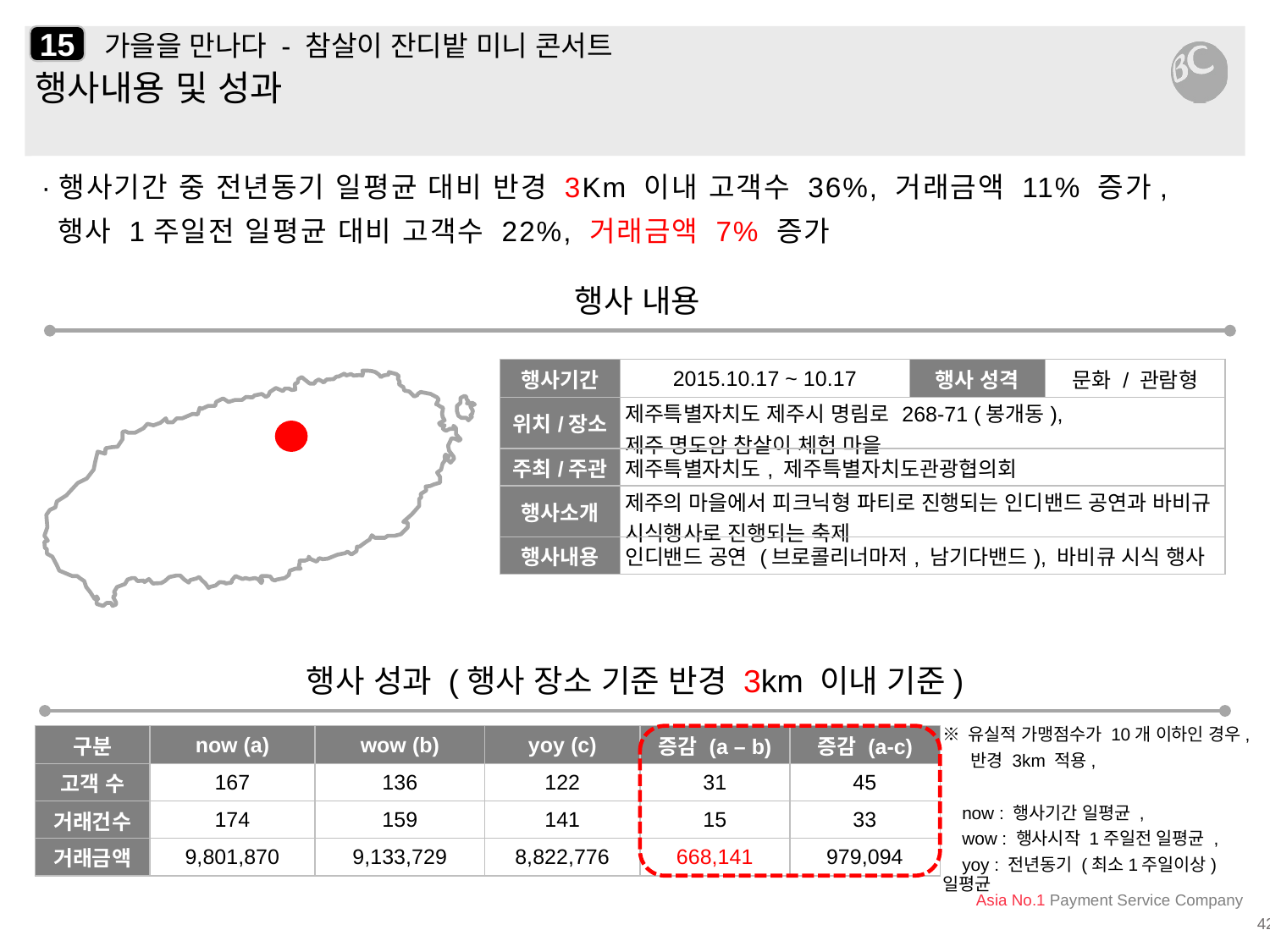

15
# 가을을 만나다 - 참살이 잔디밭 미니 콘서트
행사내용 및 성과
·행사기간 중 전년동기 일평균 대비 반경 3Km 이내 고객수 36%, 거래금액 11% 증가,
 행사 1주일전 일평균 대비 고객수 22%, 거래금액 7% 증가
행사 내용
| 행사기간 | 2015.10.17 ~ 10.17 | 행사 성격 | 문화 / 관람형 |
| --- | --- | --- | --- |
| 위치/장소 | 제주특별자치도 제주시 명림로 268-71 (봉개동), 제주 명도암 참살이 체험 마을 |  |  |
| 주최/주관 | 제주특별자치도, 제주특별자치도관광협의회 |  |  |
| 행사소개 | 제주의 마을에서 피크닉형 파티로 진행되는 인디밴드 공연과 바비규 시식행사로 진행되는 축제 |  |  |
| 행사내용 | 인디밴드 공연 (브로콜리너마저, 남기다밴드), 바비큐 시식 행사 |  |  |

행사 성과 (행사 장소 기준 반경 3km 이내 기준)
| 구분 | now (a) | wow (b) | yoy (c) | 증감 (a – b) | 증감 (a-c) |
| --- | --- | --- | --- | --- | --- |
| 고객 수 | 167 | 136 | 122 | 31 | 45 |
| 거래건수 | 174 | 159 | 141 | 15 | 33 |
| 거래금액 | 9,801,870 | 9,133,729 | 8,822,776 | 668,141 | 979,094 |

※ 유실적 가맹점수가 10개 이하인 경우,
     반경 3km 적용,

    now : 행사기간 일평균 ,
    wow : 행사시작 1주일전 일평균 ,
    yoy : 전년동기 (최소1주일이상) 일평균